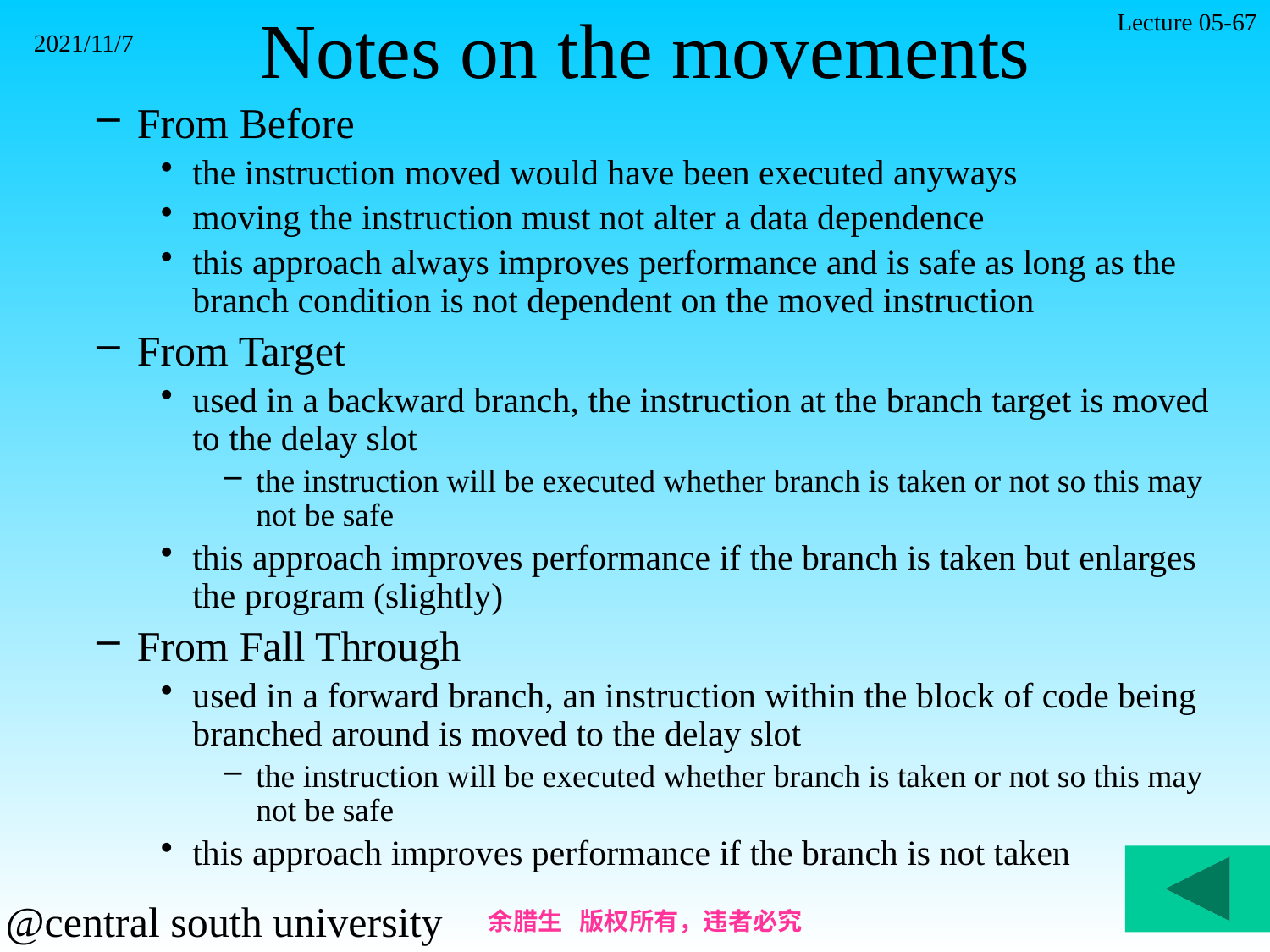

Lecture 05-67
# Notes on the movements
2021/11/7
From Before
the instruction moved would have been executed anyways
moving the instruction must not alter a data dependence
this approach always improves performance and is safe as long as the branch condition is not dependent on the moved instruction
From Target
used in a backward branch, the instruction at the branch target is moved to the delay slot
the instruction will be executed whether branch is taken or not so this may not be safe
this approach improves performance if the branch is taken but enlarges the program (slightly)
From Fall Through
used in a forward branch, an instruction within the block of code being branched around is moved to the delay slot
the instruction will be executed whether branch is taken or not so this may not be safe
this approach improves performance if the branch is not taken

余腊生   版权所有，违者必究